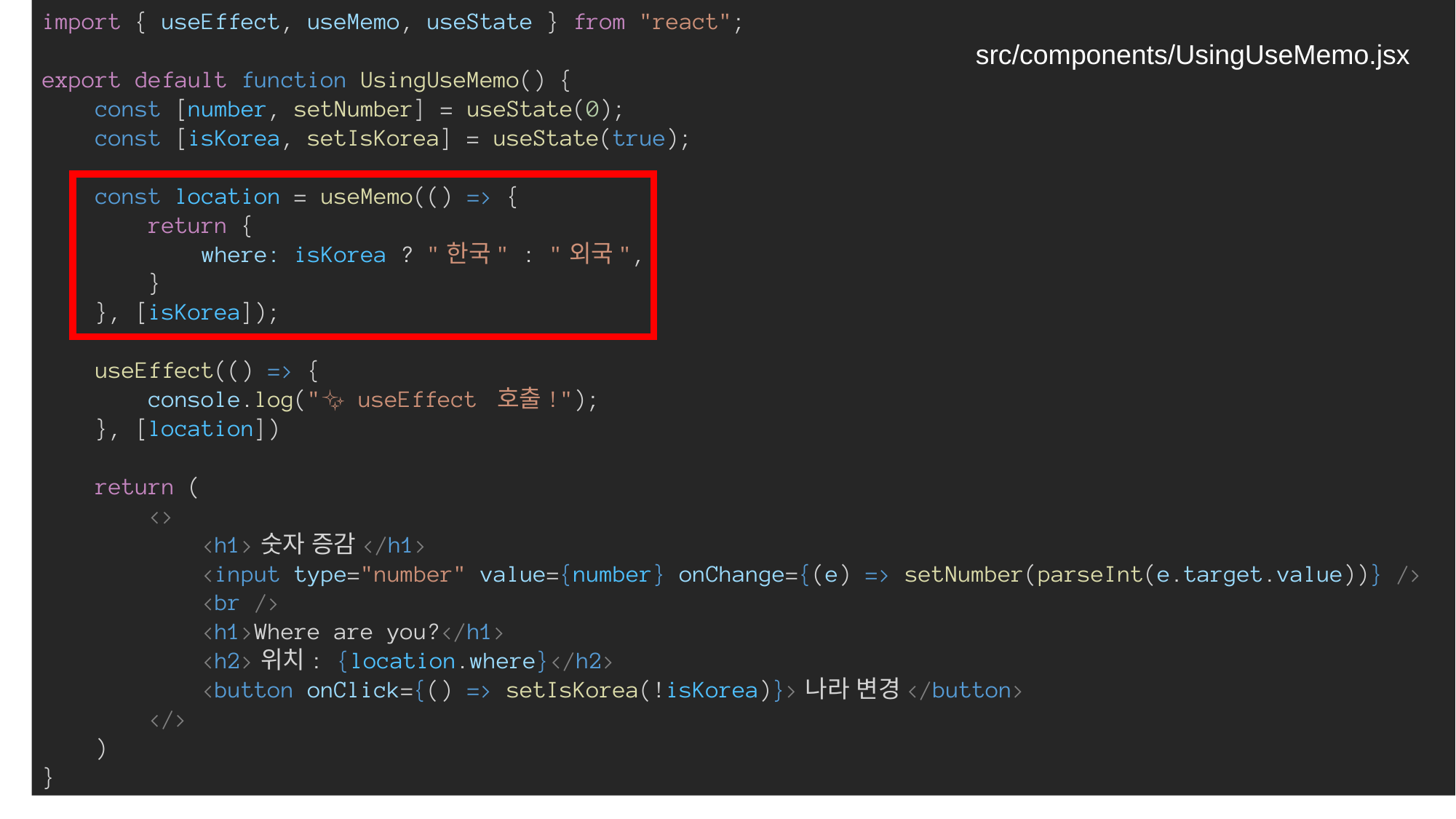

import { useEffect, useMemo, useState } from "react";
export default function UsingUseMemo() {
    const [number, setNumber] = useState(0);
    const [isKorea, setIsKorea] = useState(true);
    const location = useMemo(() => {
        return {
            where: isKorea ? "한국" : "외국",
        }
    }, [isKorea]);
    useEffect(() => {
        console.log("✨ useEffect 호출!");
    }, [location])
    return (
        <>
            <h1>숫자 증감</h1>
            <input type="number" value={number} onChange={(e) => setNumber(parseInt(e.target.value))} />
            <br />
            <h1>Where are you?</h1>
            <h2>위치: {location.where}</h2>
            <button onClick={() => setIsKorea(!isKorea)}>나라 변경</button>
        </>
    )
}
src/components/UsingUseMemo.jsx